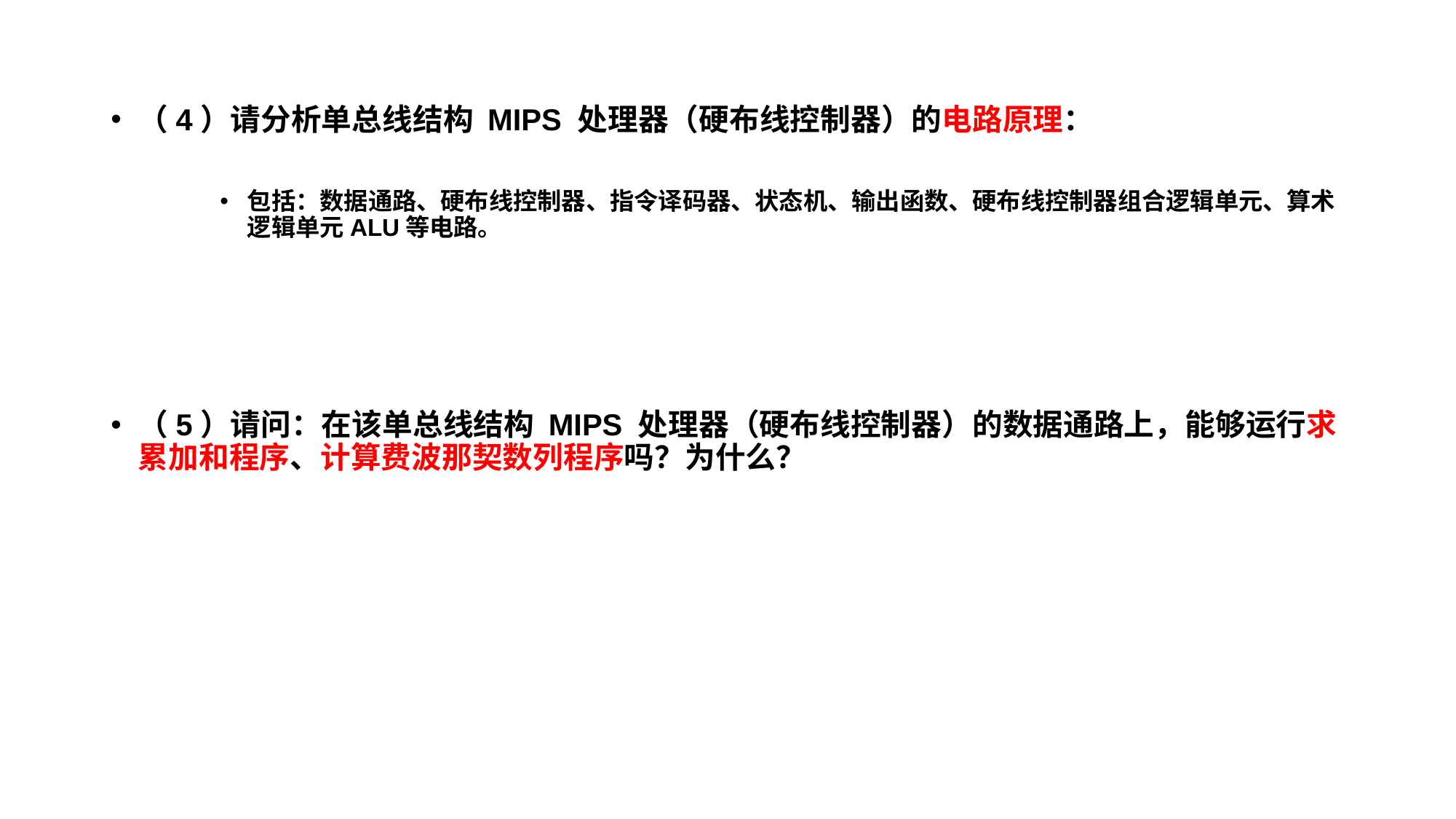

（4）请分析单总线结构 MIPS 处理器（硬布线控制器）的电路原理：

包括：数据通路、硬布线控制器、指令译码器、状态机、输出函数、硬布线控制器组合逻辑单元、算术逻辑单元ALU等电路。

（5）请问：在该单总线结构 MIPS 处理器（硬布线控制器）的数据通路上，能够运行求累加和程序、计算费波那契数列程序吗？为什么？